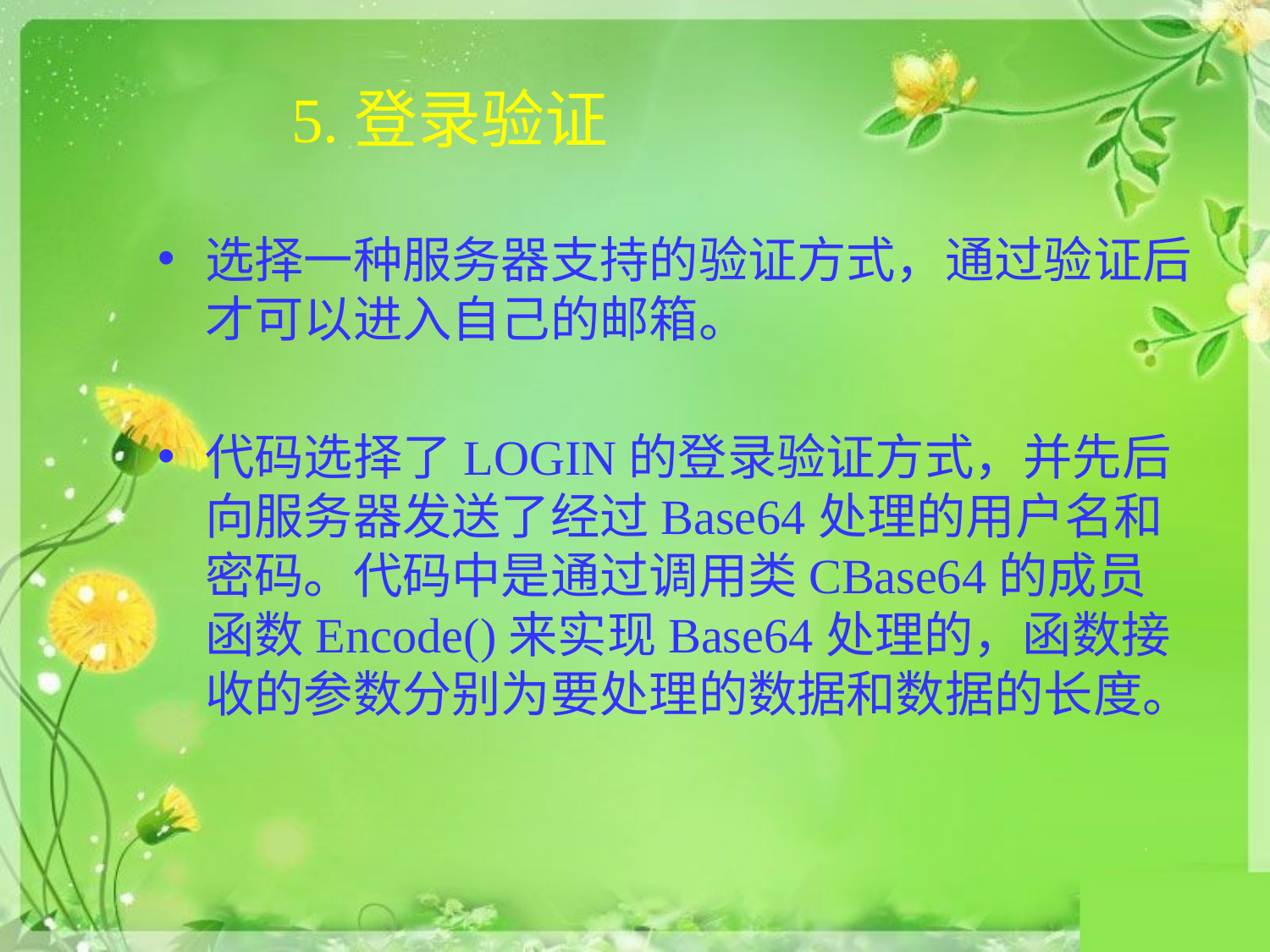

# 5.登录验证
选择一种服务器支持的验证方式，通过验证后才可以进入自己的邮箱。

代码选择了LOGIN的登录验证方式，并先后向服务器发送了经过Base64处理的用户名和密码。代码中是通过调用类CBase64的成员函数Encode()来实现Base64处理的，函数接收的参数分别为要处理的数据和数据的长度。